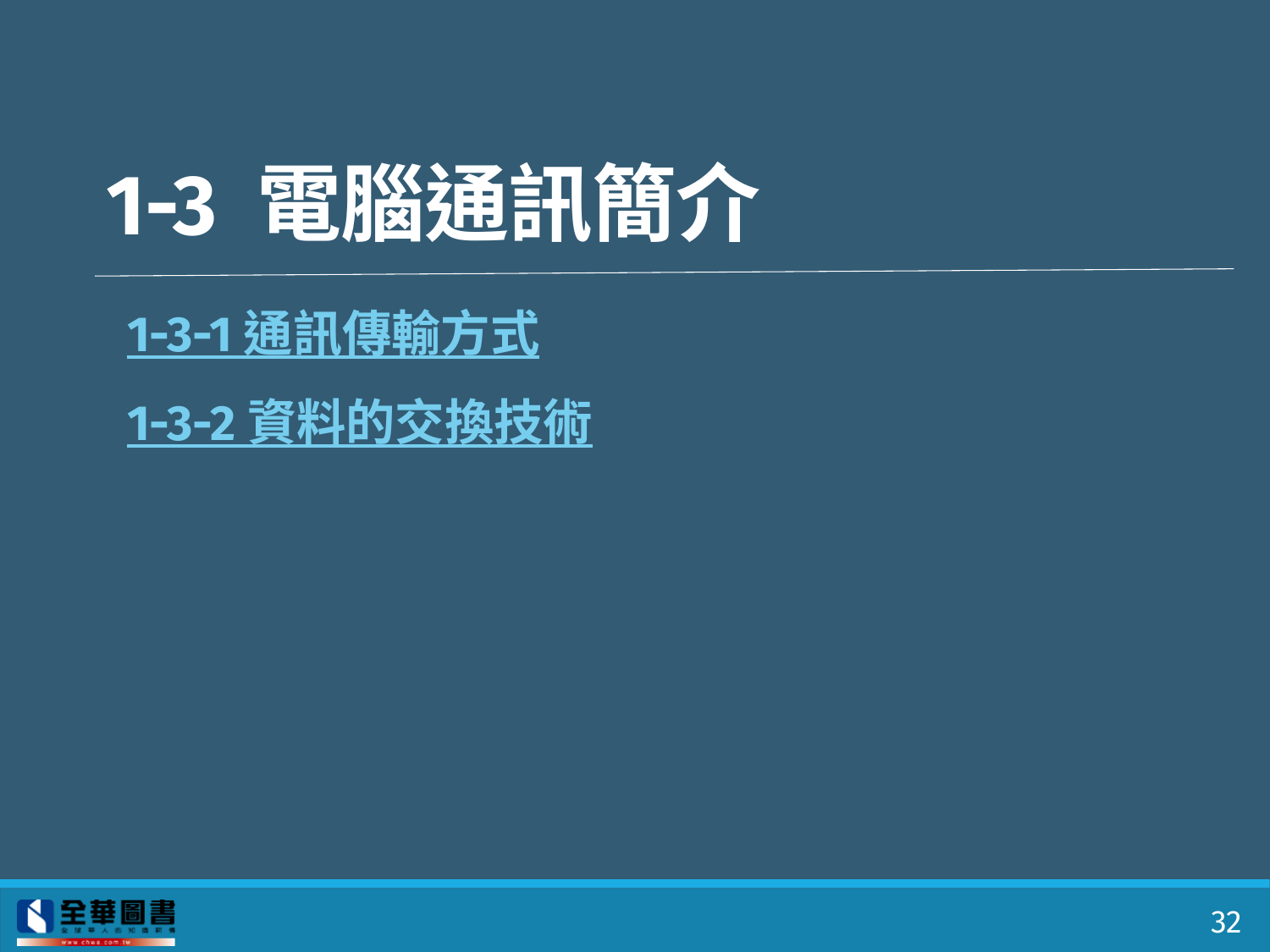

# 1-3 電腦通訊簡介
1-3-1 通訊傳輸方式
1-3-2 資料的交換技術

32